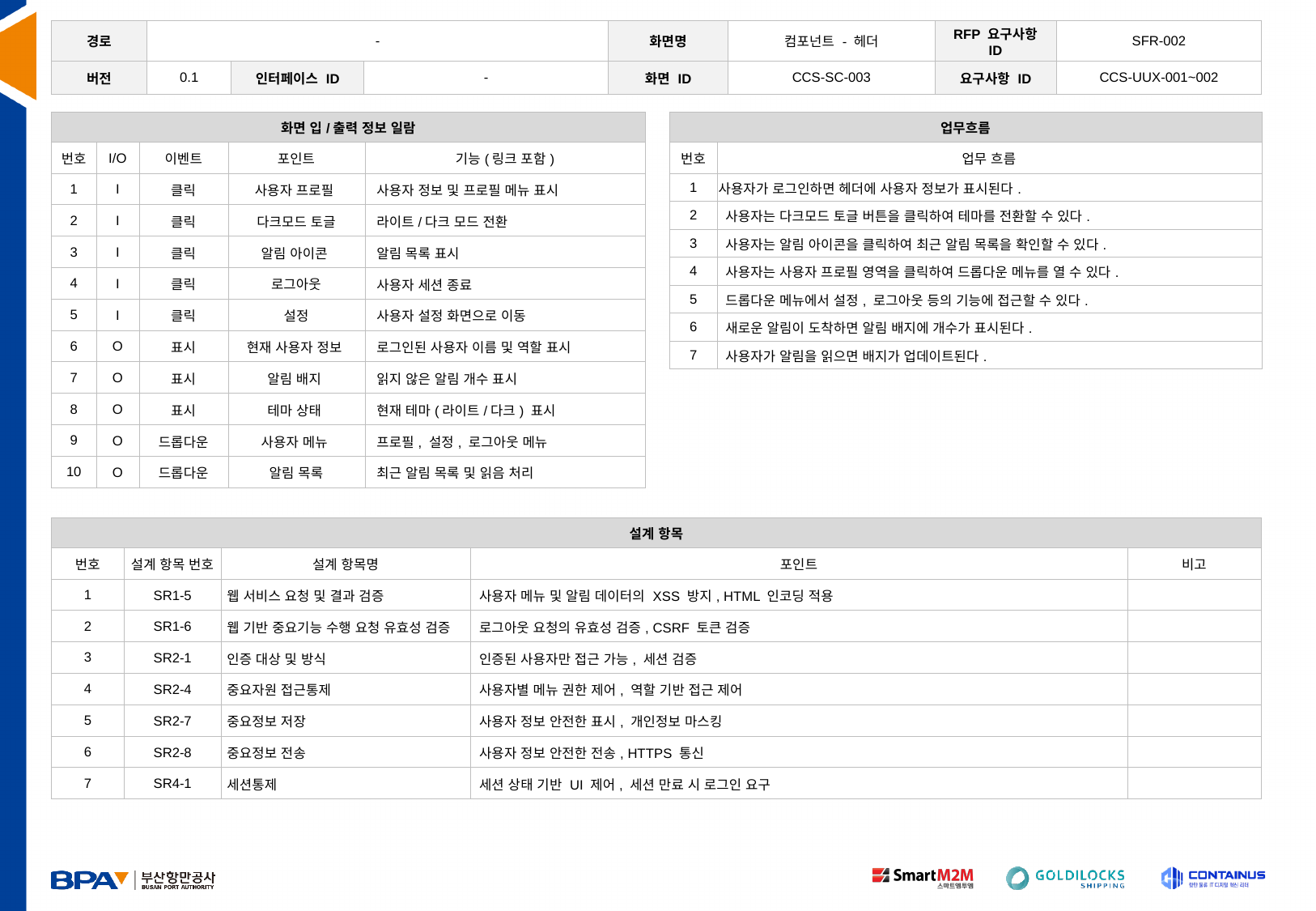

| 경로 | - |  |  | 화면명 | 컴포넌트 - 헤더 | RFP 요구사항 ID | SFR-002 |
| --- | --- | --- | --- | --- | --- | --- | --- |
| 버전 | 0.1 | 인터페이스 ID | - | 화면 ID | CCS-SC-003 | 요구사항 ID | CCS-UUX-001~002 |
| 화면 입/출력 정보 일람 |  |  |  |  |
| --- | --- | --- | --- | --- |
| 번호 | I/O | 이벤트 | 포인트 | 기능(링크 포함) |
| 1 | I | 클릭 | 사용자 프로필 | 사용자 정보 및 프로필 메뉴 표시 |
| 2 | I | 클릭 | 다크모드 토글 | 라이트/다크 모드 전환 |
| 3 | I | 클릭 | 알림 아이콘 | 알림 목록 표시 |
| 4 | I | 클릭 | 로그아웃 | 사용자 세션 종료 |
| 5 | I | 클릭 | 설정 | 사용자 설정 화면으로 이동 |
| 6 | O | 표시 | 현재 사용자 정보 | 로그인된 사용자 이름 및 역할 표시 |
| 7 | O | 표시 | 알림 배지 | 읽지 않은 알림 개수 표시 |
| 8 | O | 표시 | 테마 상태 | 현재 테마(라이트/다크) 표시 |
| 9 | O | 드롭다운 | 사용자 메뉴 | 프로필, 설정, 로그아웃 메뉴 |
| 10 | O | 드롭다운 | 알림 목록 | 최근 알림 목록 및 읽음 처리 |
| 업무흐름 |  |
| --- | --- |
| 번호 | 업무 흐름 |
| 1 | 사용자가 로그인하면 헤더에 사용자 정보가 표시된다. |
| 2 | 사용자는 다크모드 토글 버튼을 클릭하여 테마를 전환할 수 있다. |
| 3 | 사용자는 알림 아이콘을 클릭하여 최근 알림 목록을 확인할 수 있다. |
| 4 | 사용자는 사용자 프로필 영역을 클릭하여 드롭다운 메뉴를 열 수 있다. |
| 5 | 드롭다운 메뉴에서 설정, 로그아웃 등의 기능에 접근할 수 있다. |
| 6 | 새로운 알림이 도착하면 알림 배지에 개수가 표시된다. |
| 7 | 사용자가 알림을 읽으면 배지가 업데이트된다. |
| 설계 항목 |  |  |  |  |
| --- | --- | --- | --- | --- |
| 번호 | 설계 항목 번호 | 설계 항목명 | 포인트 | 비고 |
| 1 | SR1-5 | 웹 서비스 요청 및 결과 검증 | 사용자 메뉴 및 알림 데이터의 XSS 방지, HTML 인코딩 적용 |  |
| 2 | SR1-6 | 웹 기반 중요기능 수행 요청 유효성 검증 | 로그아웃 요청의 유효성 검증, CSRF 토큰 검증 |  |
| 3 | SR2-1 | 인증 대상 및 방식 | 인증된 사용자만 접근 가능, 세션 검증 |  |
| 4 | SR2-4 | 중요자원 접근통제 | 사용자별 메뉴 권한 제어, 역할 기반 접근 제어 |  |
| 5 | SR2-7 | 중요정보 저장 | 사용자 정보 안전한 표시, 개인정보 마스킹 |  |
| 6 | SR2-8 | 중요정보 전송 | 사용자 정보 안전한 전송, HTTPS 통신 |  |
| 7 | SR4-1 | 세션통제 | 세션 상태 기반 UI 제어, 세션 만료 시 로그인 요구 |  |